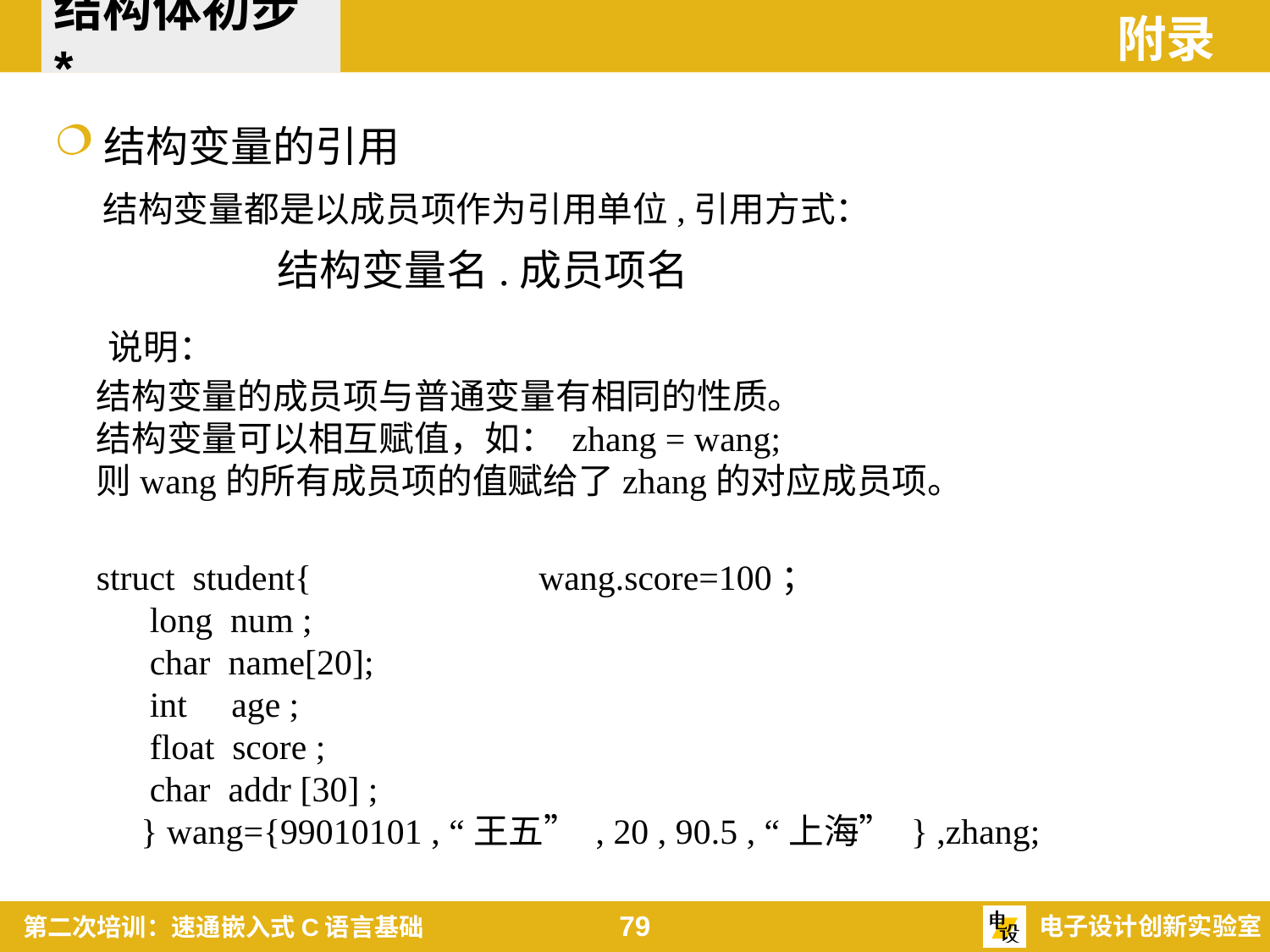

结构体初步*
附录
结构变量的引用
结构变量都是以成员项作为引用单位,引用方式：
结构变量名.成员项名
说明：
结构变量的成员项与普通变量有相同的性质。
结构变量可以相互赋值，如： zhang = wang;
则wang的所有成员项的值赋给了zhang的对应成员项。
struct  student{
      long  num ;
      char  name[20];
      int     age ;
      float  score ;
      char  addr [30] ;
     } wang={99010101 , “王五” , 20 , 90.5 , “上海” } ,zhang;
wang.score=100；
79